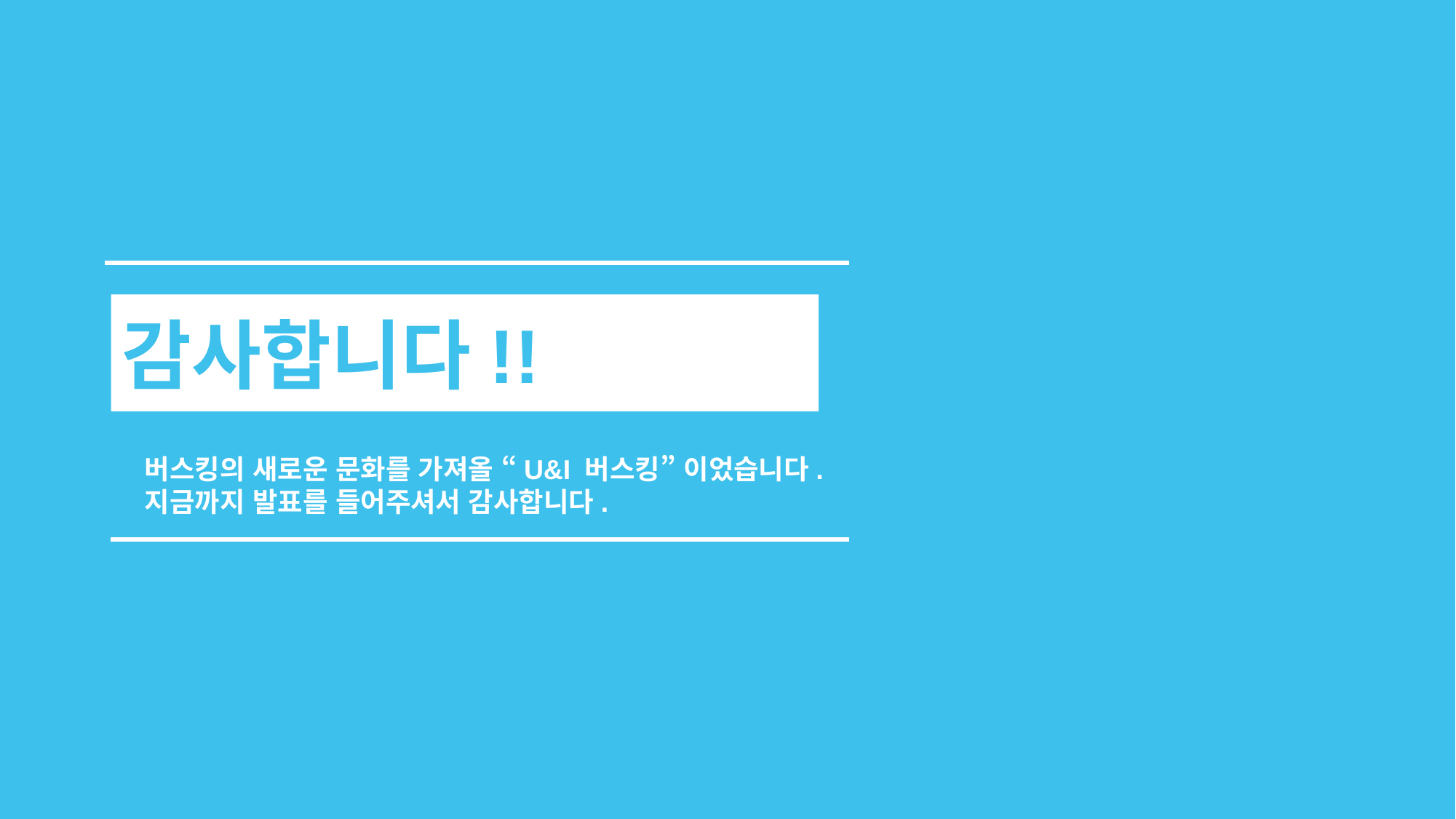

감사합니다!!
버스킹의 새로운 문화를 가져올 “U&I 버스킹” 이었습니다.
지금까지 발표를 들어주셔서 감사합니다.